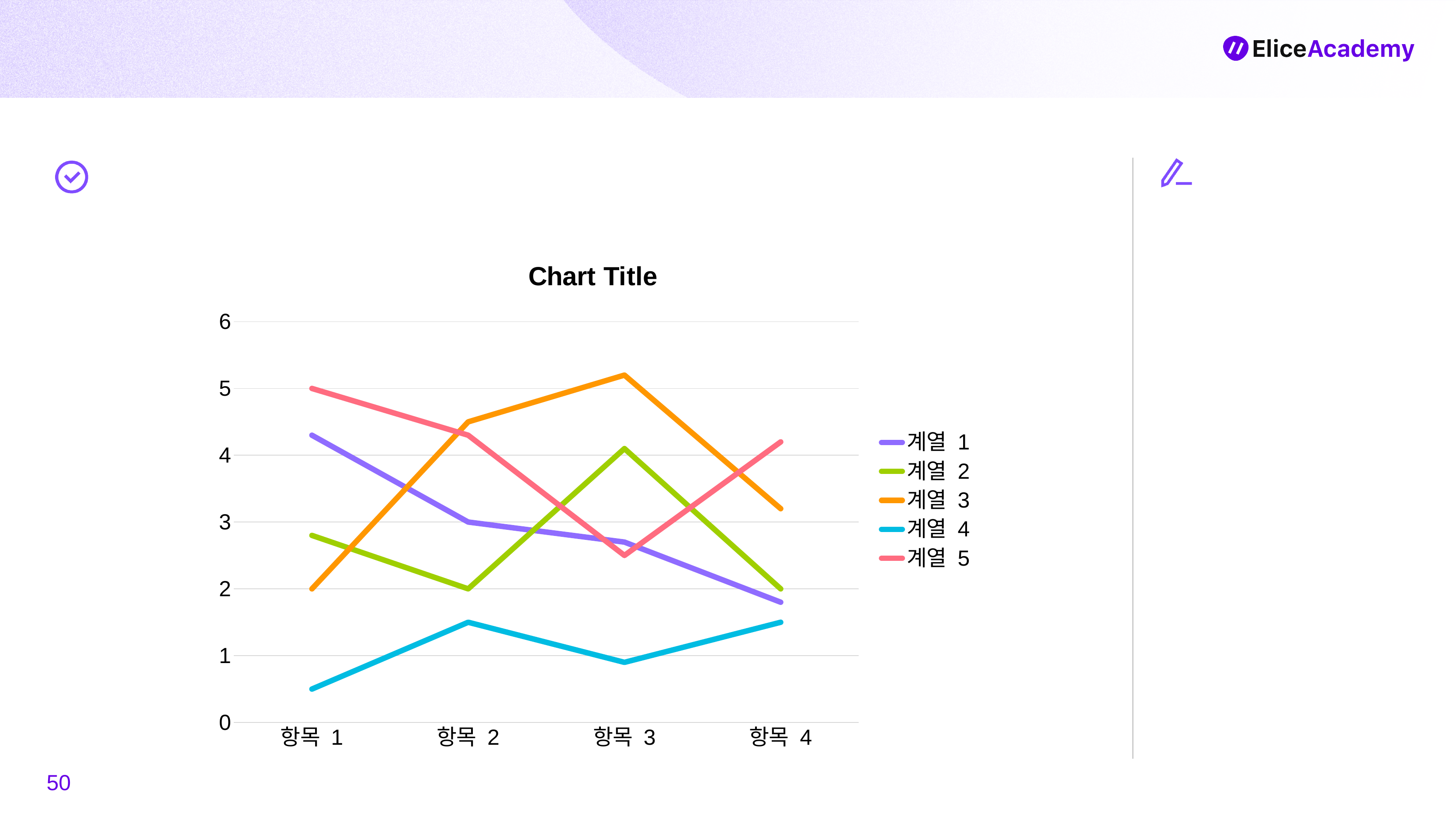

### Chart:

| Category | 계열 1 | 계열 2 | 계열 3 | 계열 4 | 계열 5 |
|---|---|---|---|---|---|
| 항목 1 | 4.3 | 2.8 | 2.0 | 0.5 | 5.0 |
| 항목 2 | 3.0 | 2.0 | 4.5 | 1.5 | 4.3 |
| 항목 3 | 2.7 | 4.1 | 5.2 | 0.9 | 2.5 |
| 항목 4 | 1.8 | 2.0 | 3.2 | 1.5 | 4.2 |

50